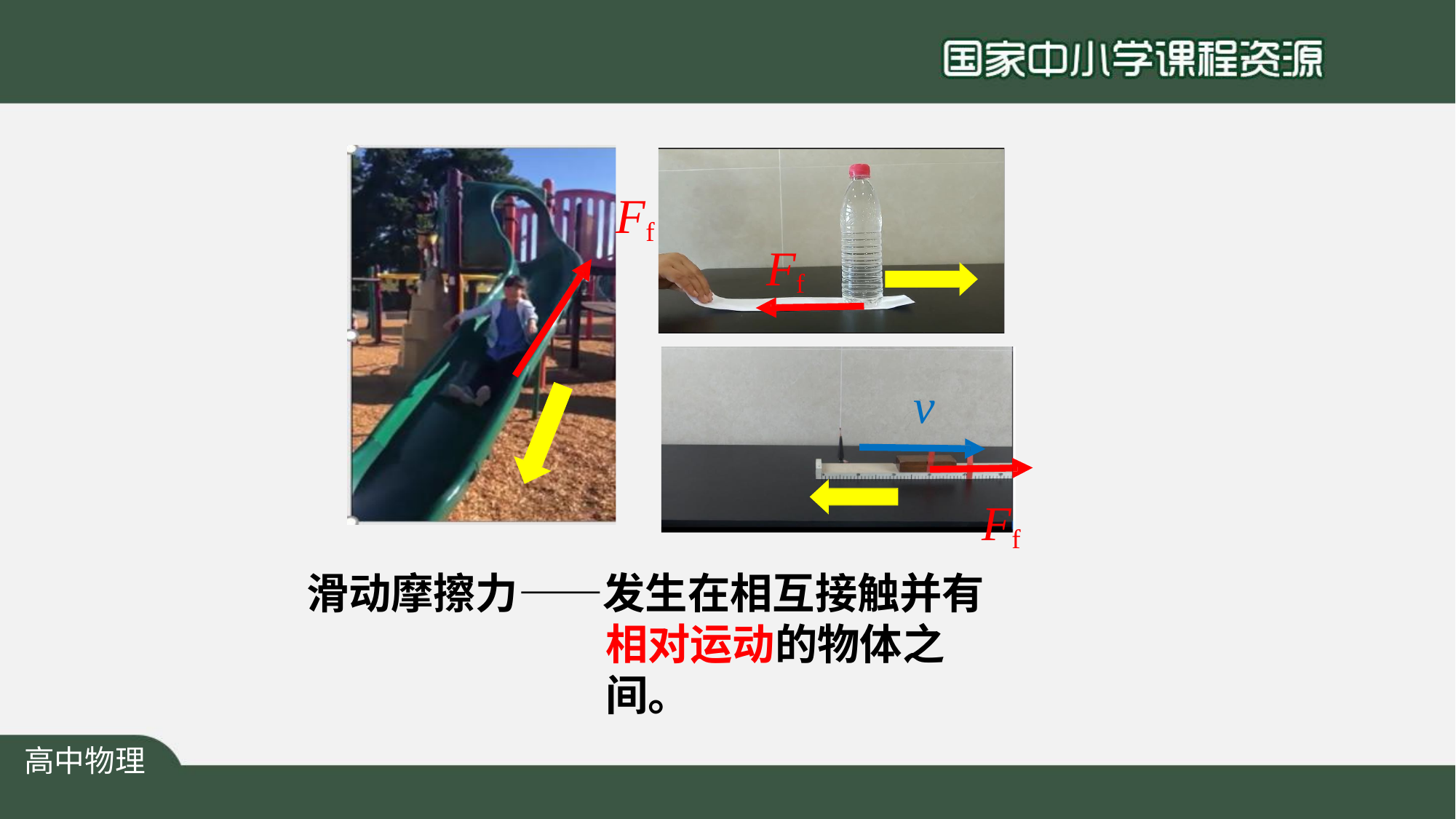

Ff
Ff

v

Ff
滑动摩擦力——发生在相互接触并有
相对运动的物体之间。

高中物理